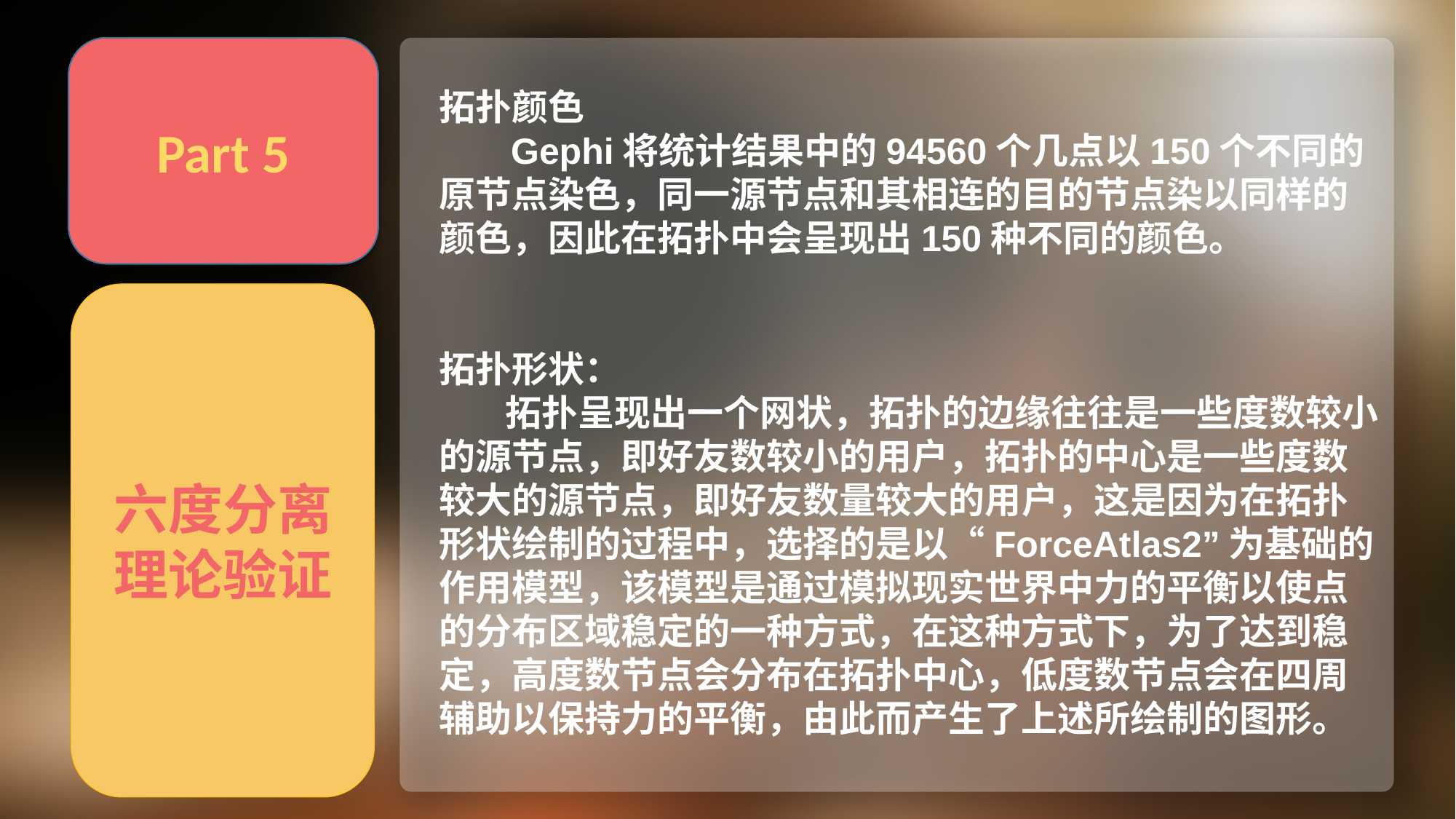

Part 5
拓扑颜色
       Gephi将统计结果中的94560个几点以150个不同的原节点染色，同一源节点和其相连的目的节点染以同样的颜色，因此在拓扑中会呈现出150种不同的颜色。

拓扑形状：
       拓扑呈现出一个网状，拓扑的边缘往往是一些度数较小的源节点，即好友数较小的用户，拓扑的中心是一些度数较大的源节点，即好友数量较大的用户，这是因为在拓扑形状绘制的过程中，选择的是以“ForceAtlas2”为基础的作用模型，该模型是通过模拟现实世界中力的平衡以使点的分布区域稳定的一种方式，在这种方式下，为了达到稳定，高度数节点会分布在拓扑中心，低度数节点会在四周辅助以保持力的平衡，由此而产生了上述所绘制的图形。
化
六度分离理论验证